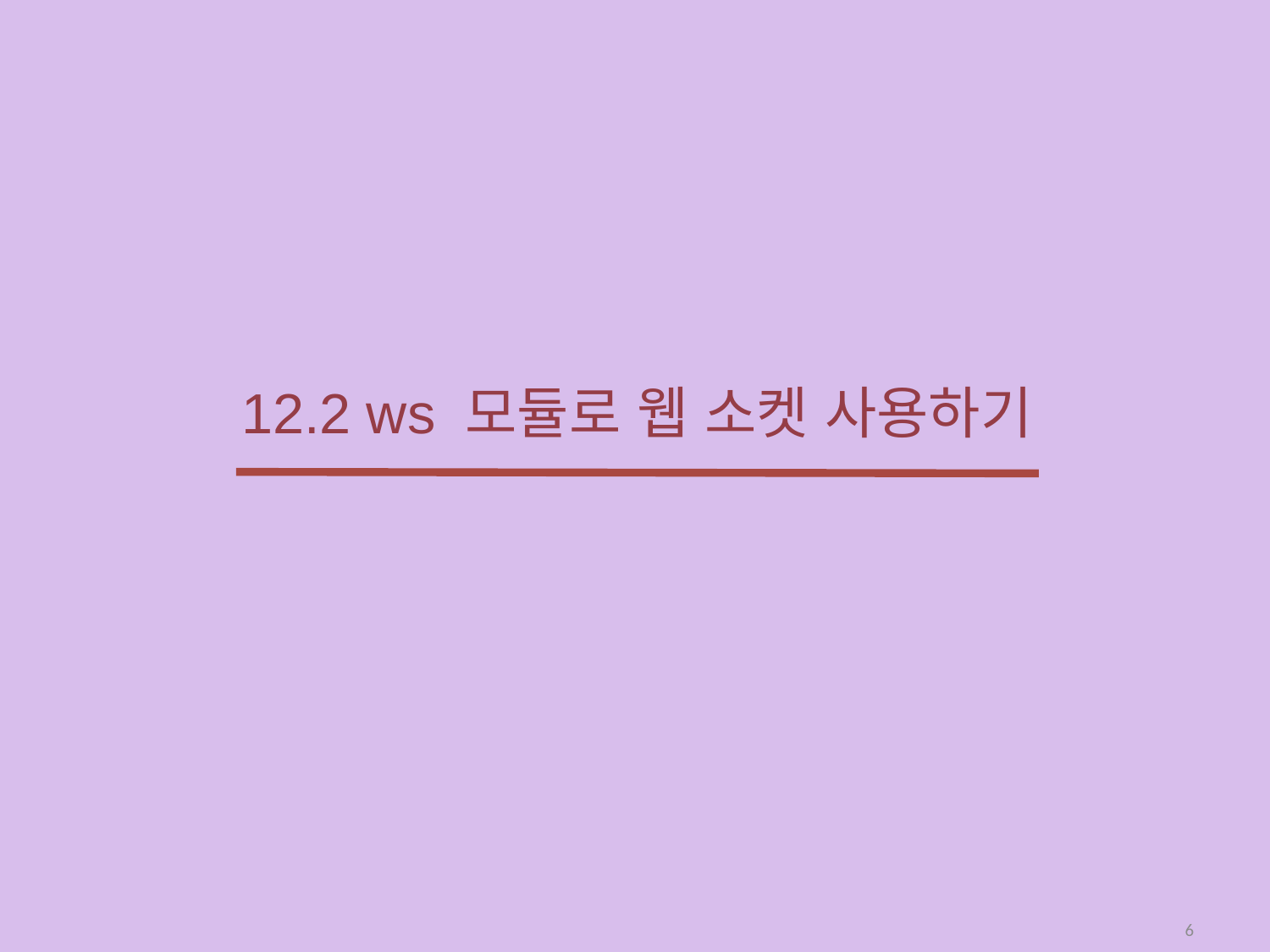

# 12.2 ws 모듈로 웹 소켓 사용하기
6